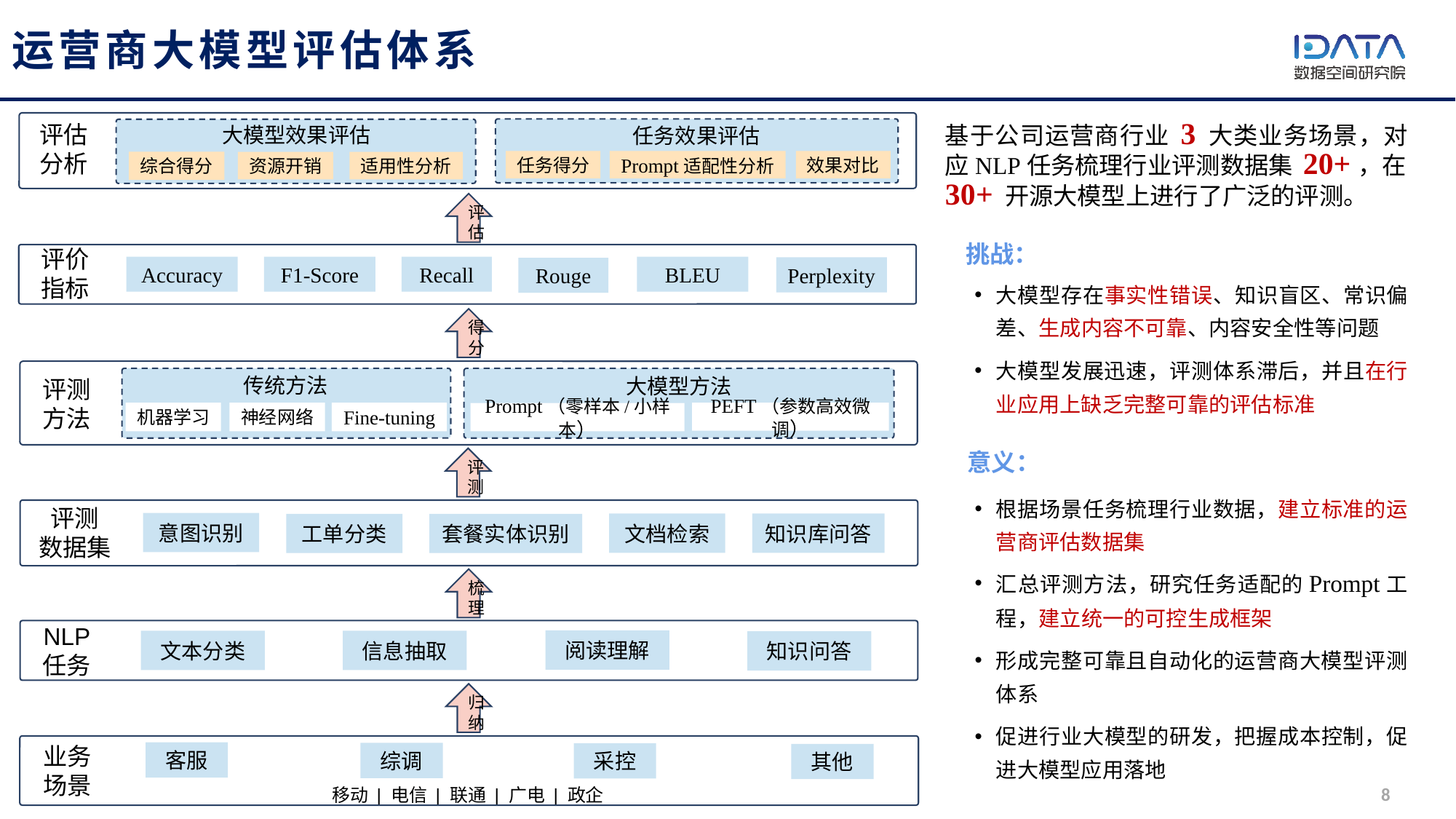

# 运营商大模型评估体系

评估
分析
大模型效果评估

综合得分
适用性分析
资源开销
任务效果评估

任务得分
效果对比
Prompt适配性分析
评估
评价
指标

Accuracy
Recall
BLEU
F1-Score
Perplexity
Rouge
得分

评测
方法
传统方法

机器学习
Fine-tuning
神经网络
大模型方法

PEFT（参数高效微调）
Prompt（零样本/小样本）
评测
评测
数据集

意图识别
文档检索
知识库问答
工单分类
套餐实体识别
梳理
NLP
任务

阅读理解
文本分类
信息抽取
知识问答
归纳
业务
场景

客服
综调
采控
其他
移动 | 电信 | 联通 | 广电 | 政企
基于公司运营商行业3大类业务场景，对应NLP任务梳理行业评测数据集20+，在30+开源大模型上进行了广泛的评测。
挑战：
大模型存在事实性错误、知识盲区、常识偏差、生成内容不可靠、内容安全性等问题
大模型发展迅速，评测体系滞后，并且在行业应用上缺乏完整可靠的评估标准
意义：
根据场景任务梳理行业数据，建立标准的运营商评估数据集
汇总评测方法，研究任务适配的Prompt工程，建立统一的可控生成框架
形成完整可靠且自动化的运营商大模型评测体系
促进行业大模型的研发，把握成本控制，促进大模型应用落地